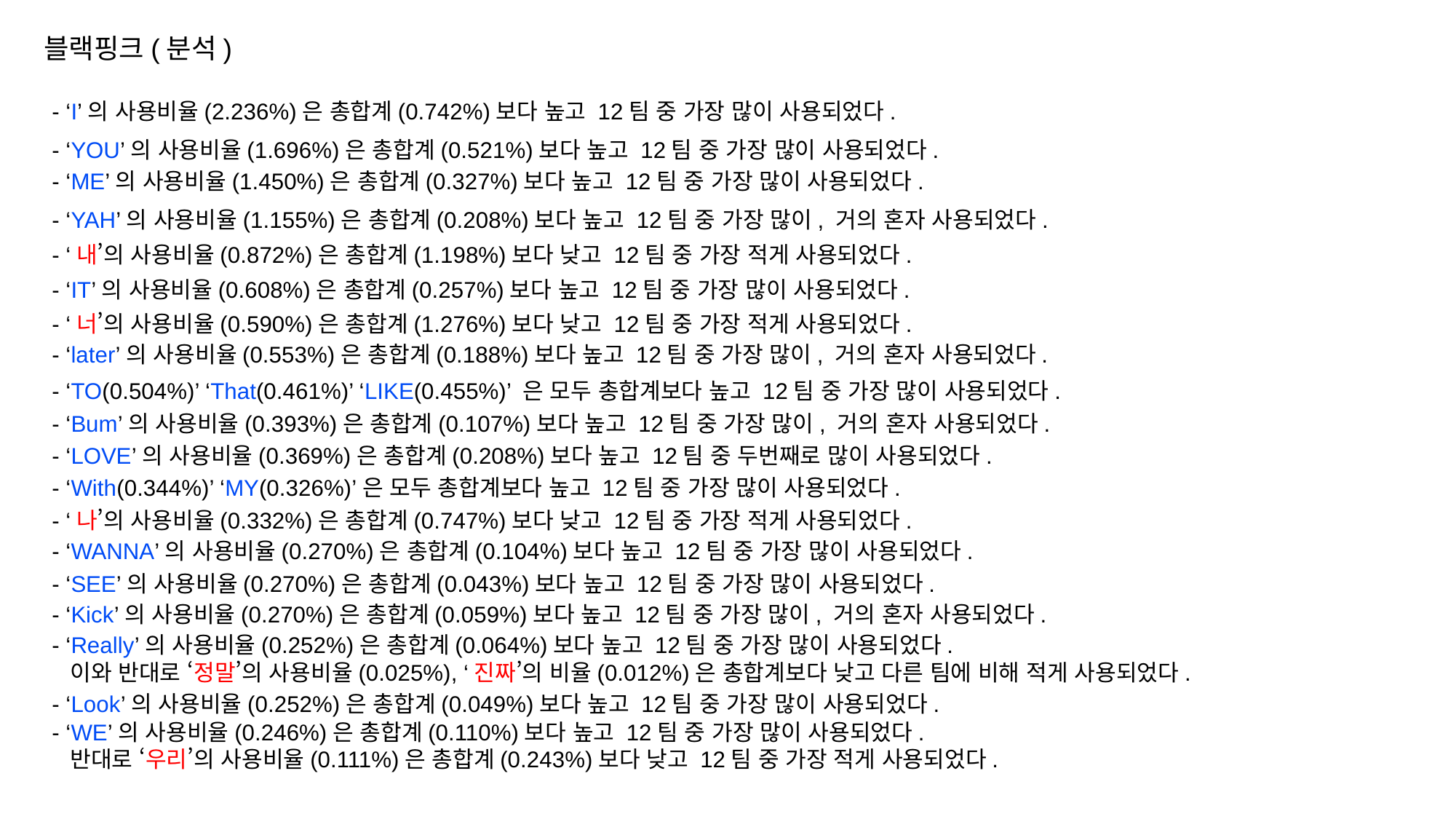

블랙핑크(분석)
- ‘I’의 사용비율(2.236%)은 총합계(0.742%)보다 높고 12팀 중 가장 많이 사용되었다.
- ‘YOU’의 사용비율(1.696%)은 총합계(0.521%)보다 높고 12팀 중 가장 많이 사용되었다.
- ‘ME’의 사용비율(1.450%)은 총합계(0.327%)보다 높고 12팀 중 가장 많이 사용되었다.
- ‘YAH’의 사용비율(1.155%)은 총합계(0.208%)보다 높고 12팀 중 가장 많이, 거의 혼자 사용되었다.
- ‘내’의 사용비율(0.872%)은 총합계(1.198%)보다 낮고 12팀 중 가장 적게 사용되었다.
- ‘IT’의 사용비율(0.608%)은 총합계(0.257%)보다 높고 12팀 중 가장 많이 사용되었다.
- ‘너’의 사용비율(0.590%)은 총합계(1.276%)보다 낮고 12팀 중 가장 적게 사용되었다.
- ‘later’의 사용비율(0.553%)은 총합계(0.188%)보다 높고 12팀 중 가장 많이, 거의 혼자 사용되었다.
- ‘TO(0.504%)’ ‘That(0.461%)’ ‘LIKE(0.455%)’ 은 모두 총합계보다 높고 12팀 중 가장 많이 사용되었다.
- ‘Bum’의 사용비율(0.393%)은 총합계(0.107%)보다 높고 12팀 중 가장 많이, 거의 혼자 사용되었다.
- ‘LOVE’의 사용비율(0.369%)은 총합계(0.208%)보다 높고 12팀 중 두번째로 많이 사용되었다.
- ‘With(0.344%)’ ‘MY(0.326%)’은 모두 총합계보다 높고 12팀 중 가장 많이 사용되었다.
- ‘나’의 사용비율(0.332%)은 총합계(0.747%)보다 낮고 12팀 중 가장 적게 사용되었다.
- ‘WANNA’의 사용비율(0.270%)은 총합계(0.104%)보다 높고 12팀 중 가장 많이 사용되었다.
- ‘SEE’의 사용비율(0.270%)은 총합계(0.043%)보다 높고 12팀 중 가장 많이 사용되었다.
- ‘Kick’의 사용비율(0.270%)은 총합계(0.059%)보다 높고 12팀 중 가장 많이, 거의 혼자 사용되었다.
- ‘Really’의 사용비율(0.252%)은 총합계(0.064%)보다 높고 12팀 중 가장 많이 사용되었다.
  이와 반대로 ‘정말’의 사용비율(0.025%), ‘진짜’의 비율(0.012%)은 총합계보다 낮고 다른 팀에 비해 적게 사용되었다.
- ‘Look’의 사용비율(0.252%)은 총합계(0.049%)보다 높고 12팀 중 가장 많이 사용되었다.
- ‘WE’의 사용비율(0.246%)은 총합계(0.110%)보다 높고 12팀 중 가장 많이 사용되었다.
  반대로 ‘우리’의 사용비율(0.111%)은 총합계(0.243%)보다 낮고 12팀 중 가장 적게 사용되었다.